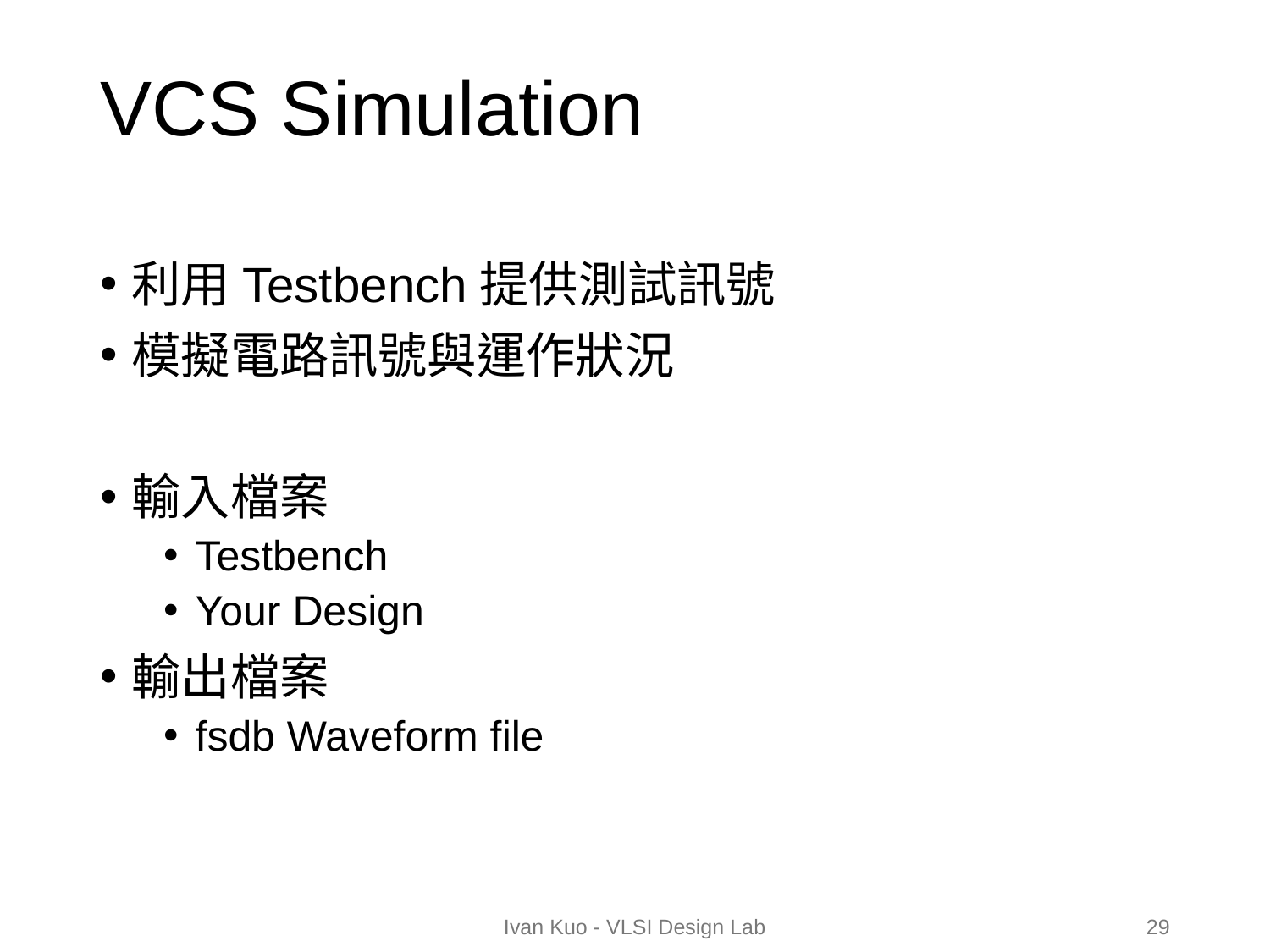

# VCS Simulation
利用Testbench提供測試訊號
模擬電路訊號與運作狀況

輸入檔案
Testbench
Your Design
輸出檔案
fsdb Waveform file
Ivan Kuo - VLSI Design Lab
29